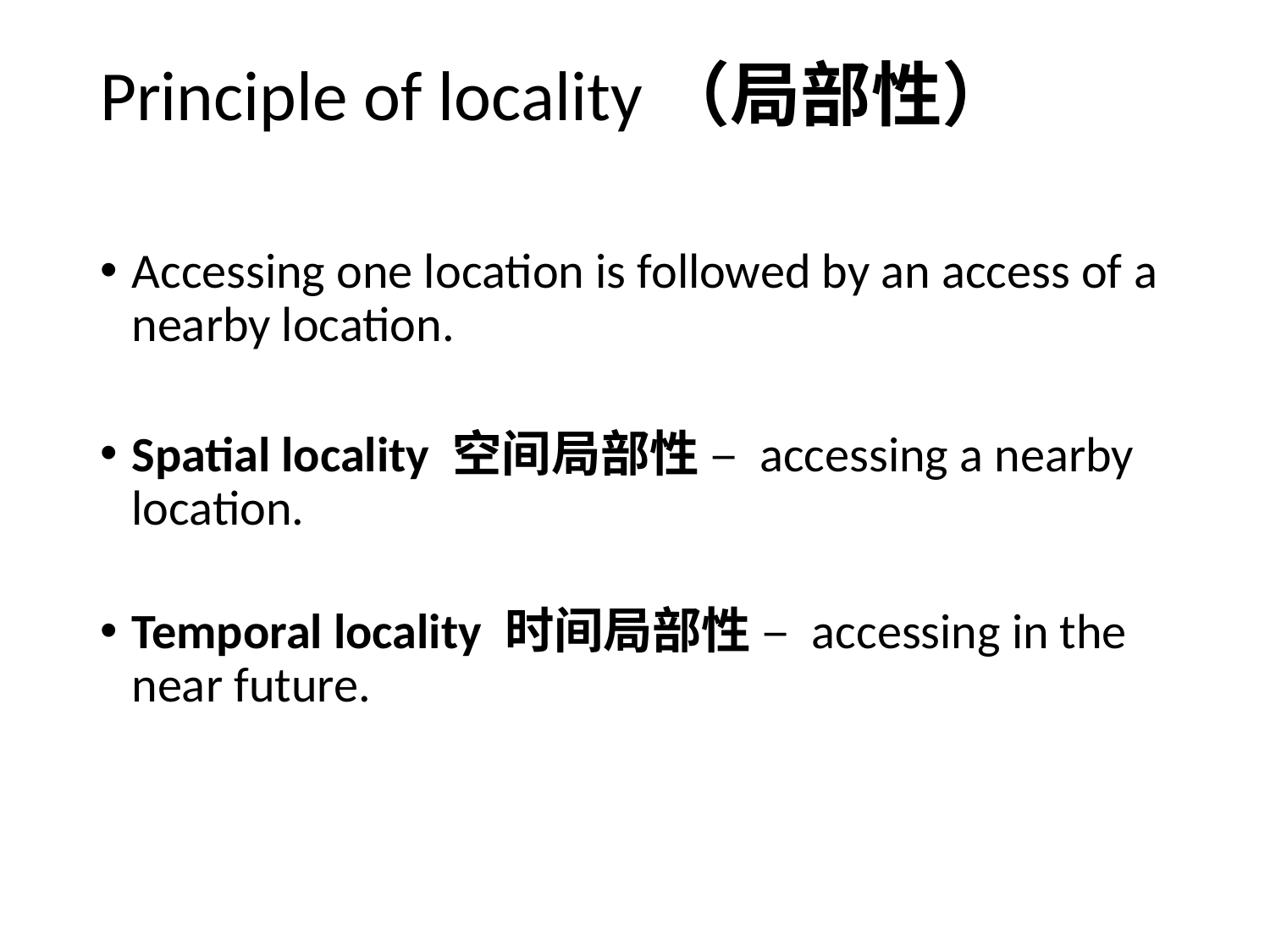

# Principle of locality（局部性）
Accessing one location is followed by an access of a nearby location.
Spatial locality 空间局部性 – accessing a nearby location.
Temporal locality 时间局部性 – accessing in the near future.